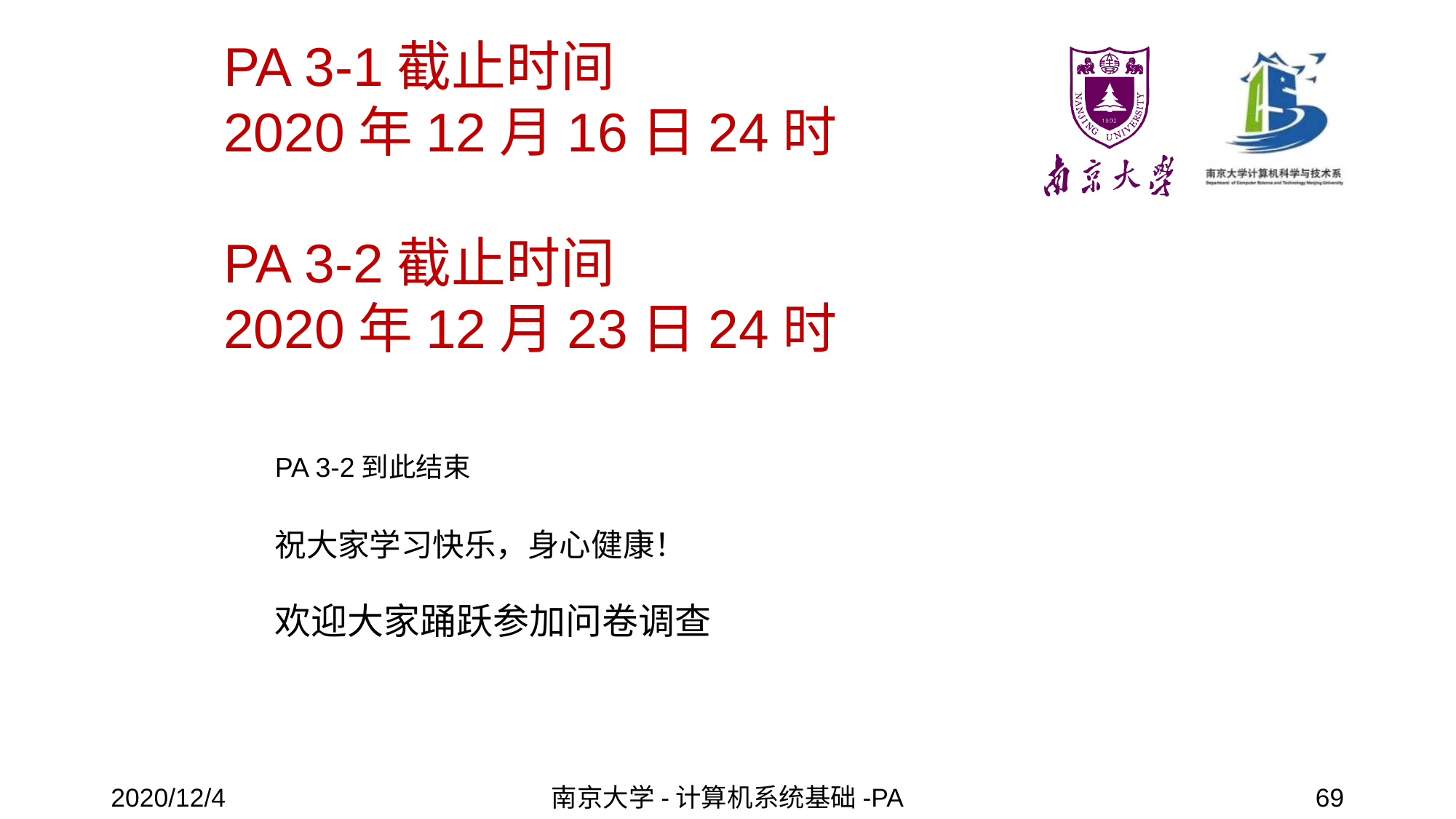

PA 3-1截止时间
2020年12月16日24时

PA 3-2截止时间
2020年12月23日24时
PA 3-2到此结束
# 祝大家学习快乐，身心健康！
欢迎大家踊跃参加问卷调查
2020/12/4
南京大学-计算机系统基础-PA
69